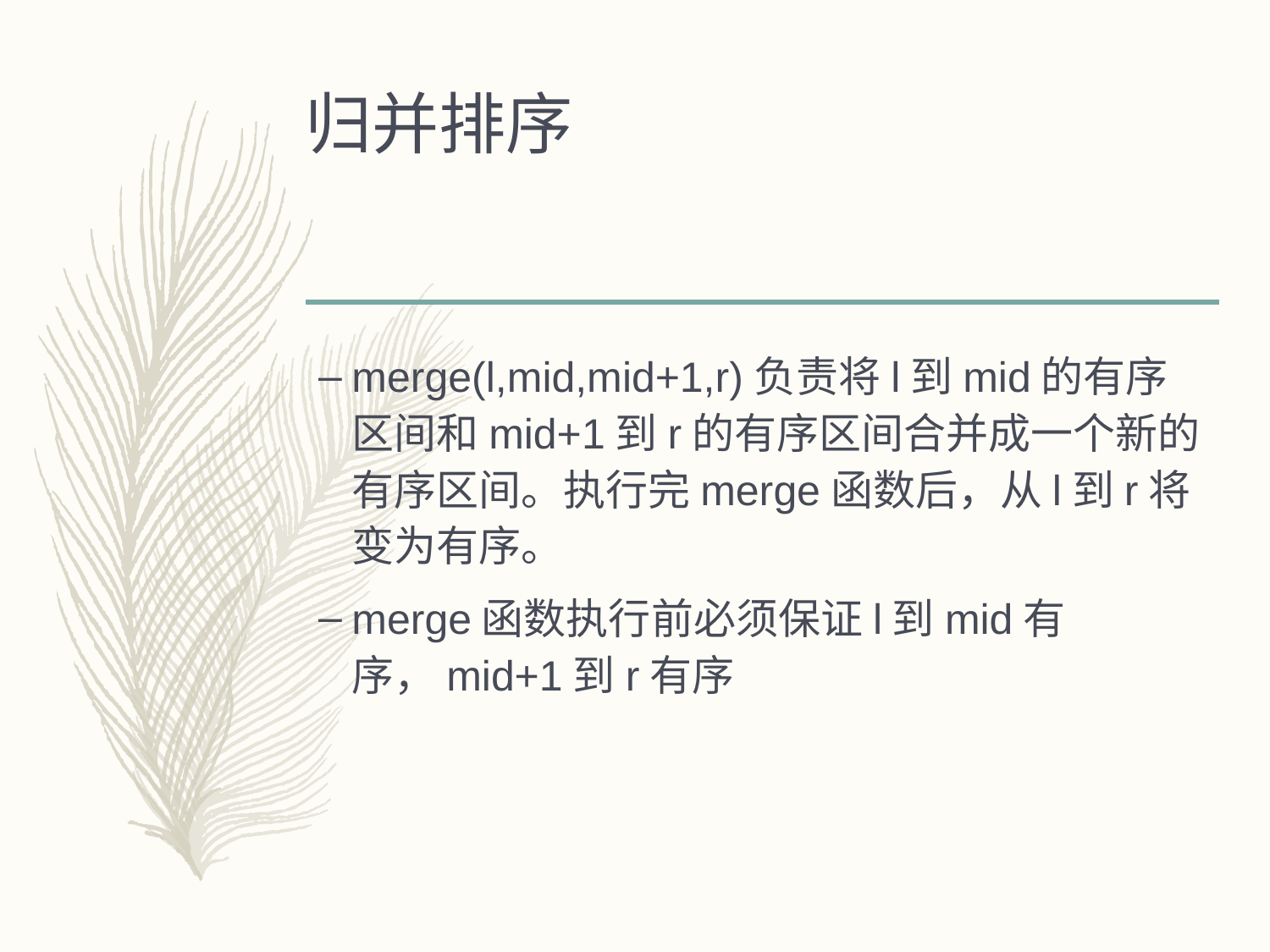

# 归并排序
merge(l,mid,mid+1,r)负责将l到mid的有序区间和mid+1到r的有序区间合并成一个新的有序区间。执行完merge函数后，从l到r将变为有序。
merge函数执行前必须保证l到mid有序，mid+1到r有序